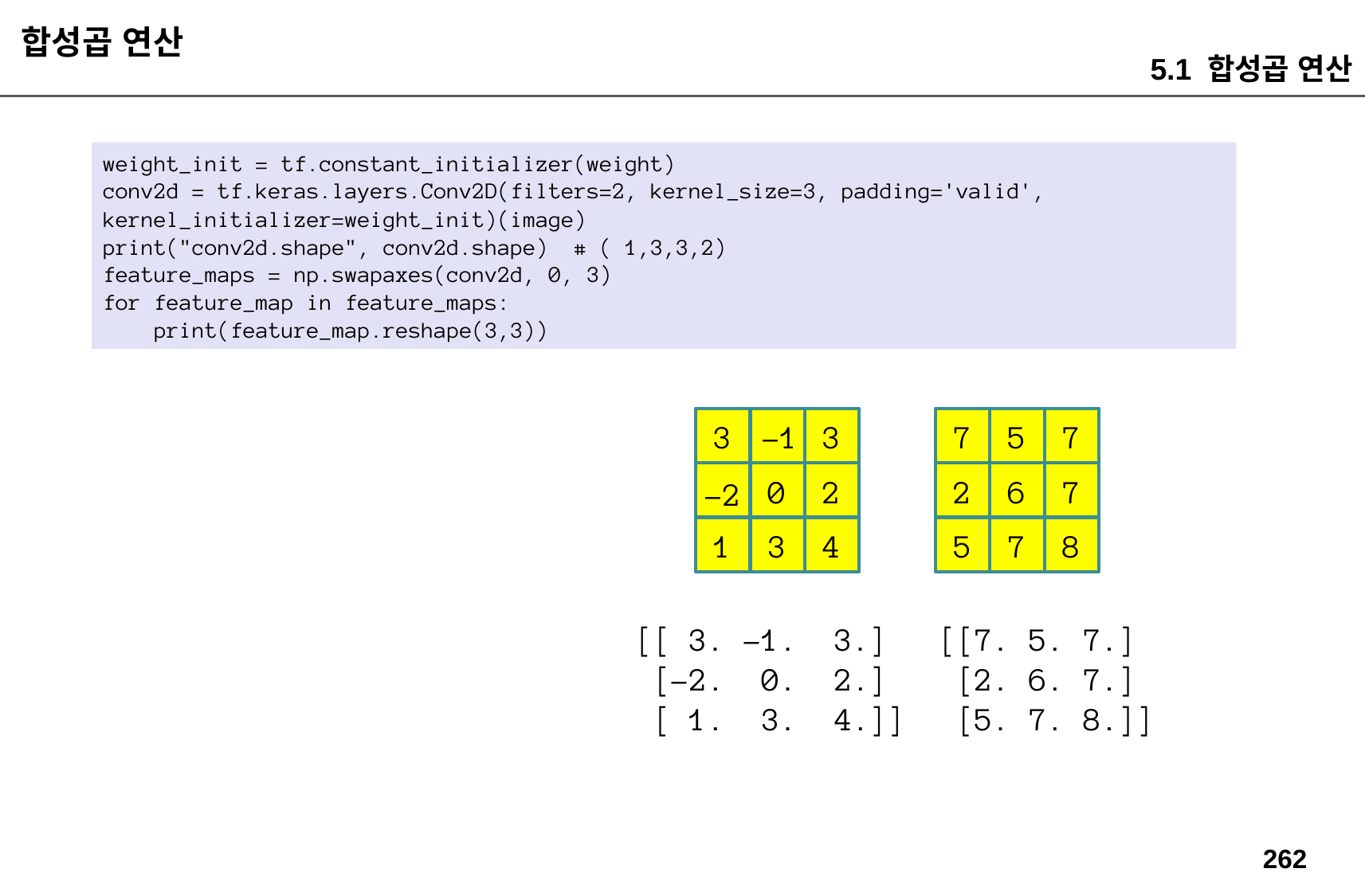

합성곱 연산
5.1 합성곱 연산
weight_init = tf.constant_initializer(weight)
conv2d = tf.keras.layers.Conv2D(filters=2, kernel_size=3, padding='valid', kernel_initializer=weight_init)(image)
print("conv2d.shape", conv2d.shape)  # ( 1,3,3,2)
feature_maps = np.swapaxes(conv2d, 0, 3)
for feature_map in feature_maps:
    print(feature_map.reshape(3,3))
7
5
7
3

3
-1
7
6
2
2
0

-2
8
7
4
5
3
1
[[ 3. -1.  3.]
 [-2.  0.  2.]
 [ 1.  3.  4.]]

[[7. 5. 7.]
 [2. 6. 7.]
 [5. 7. 8.]]